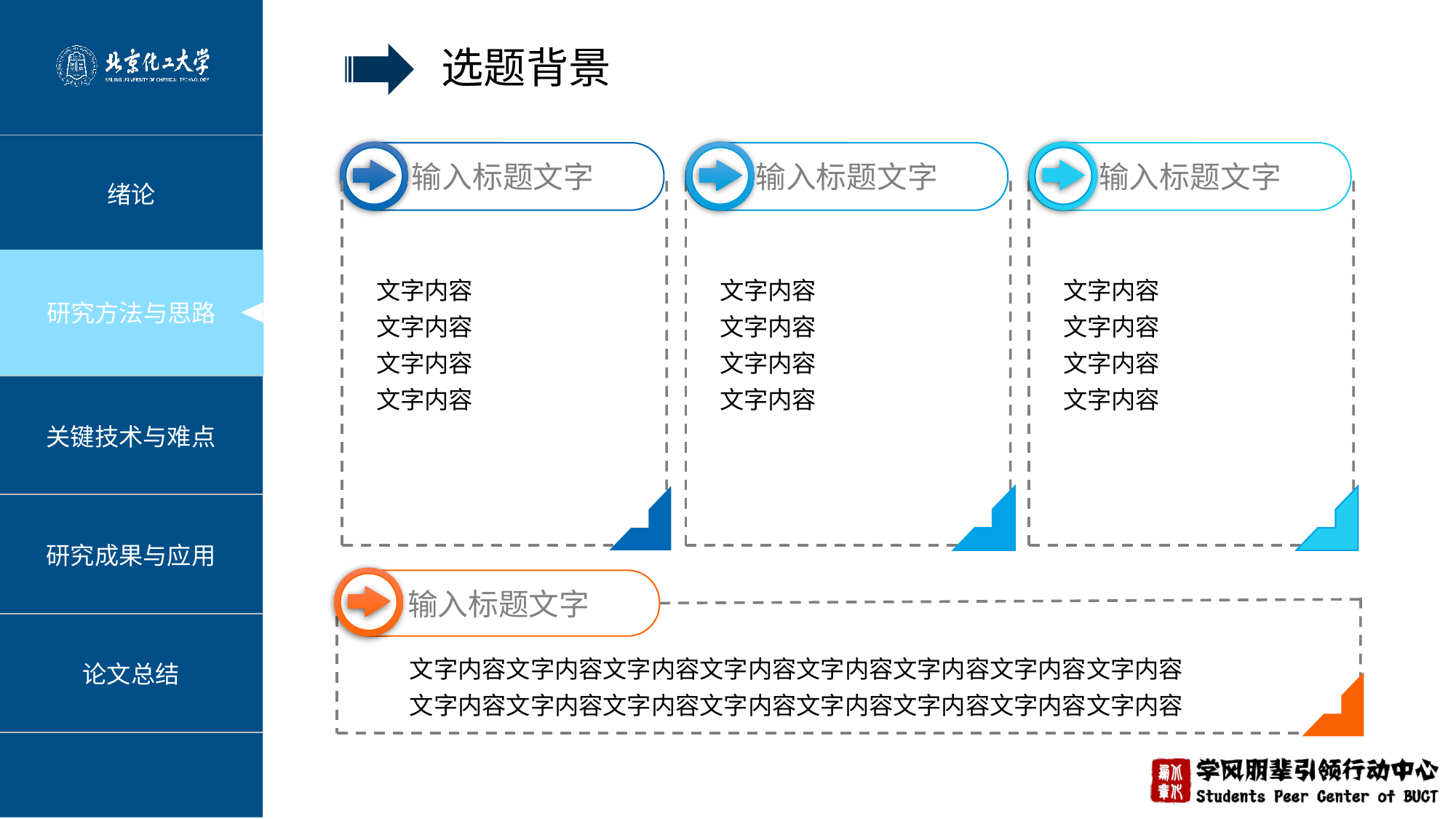

选题背景

输入标题文字
文字内容
文字内容
文字内容
文字内容

输入标题文字

输入标题文字
文字内容
文字内容
文字内容
文字内容
文字内容
文字内容
文字内容
文字内容

输入标题文字
文字内容文字内容文字内容文字内容文字内容文字内容文字内容文字内容
文字内容文字内容文字内容文字内容文字内容文字内容文字内容文字内容